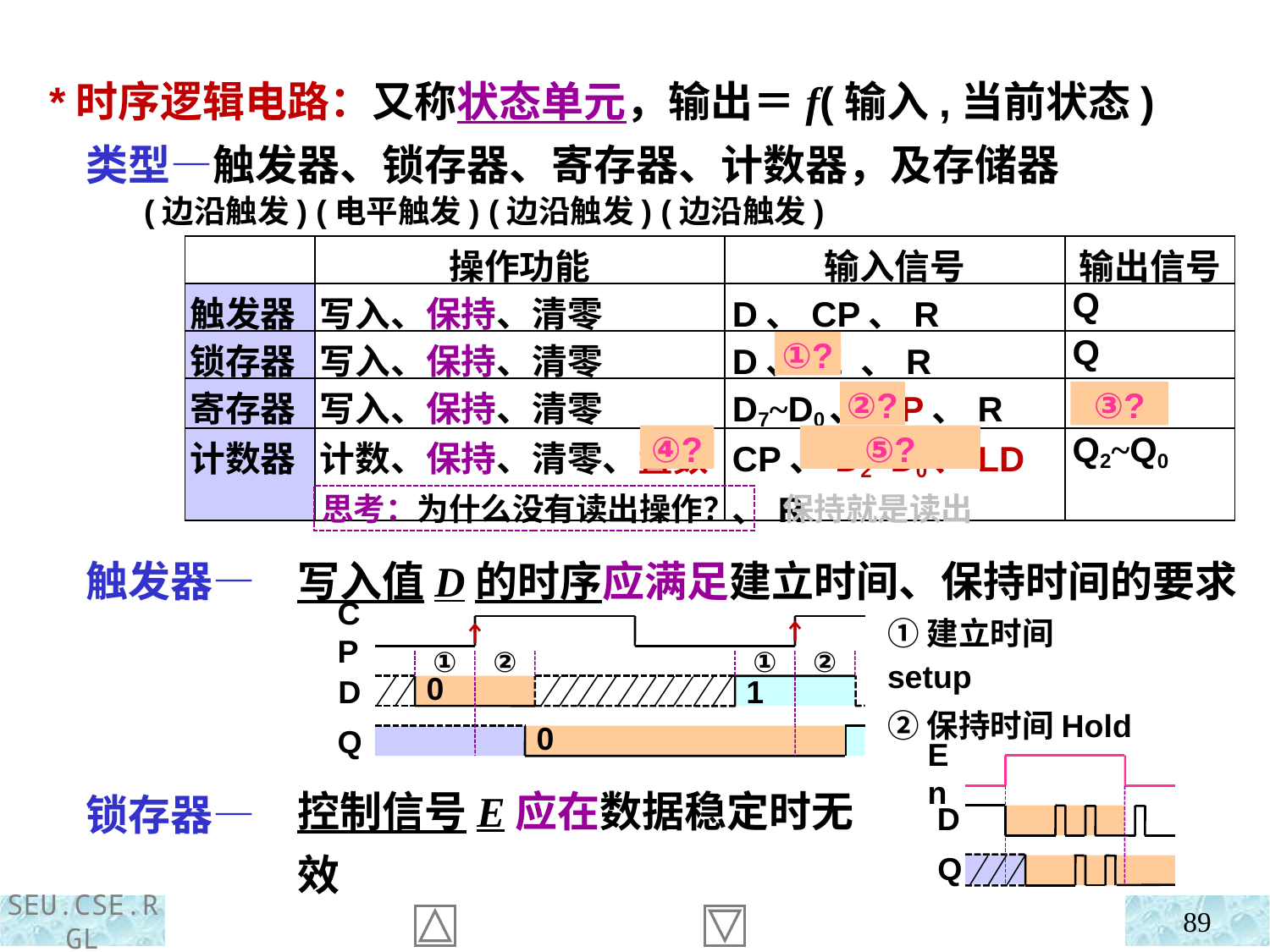

*时序逻辑电路：又称状态单元，输出＝f(输入,当前状态)
    类型—触发器、锁存器、寄存器、计数器，及存储器
            (边沿触发) (电平触发) (边沿触发) (边沿触发)
|  | 操作功能 | 输入信号 | 输出信号 |
| --- | --- | --- | --- |
| 触发器 | 写入、保持、清零 | D、CP、R | Q |
| 锁存器 | 写入、保持、清零 | D、 E 、R | Q |
| 寄存器 | 写入、保持、清零 | D7~D0、CP、R | Q7~Q0 |
| 计数器 | 计数、保持、清零、置数 | CP、D2~D0、LD、R | Q2~Q0 |
①?
②?
③?
④?
⑤?
思考：为什么没有读出操作？
保持就是读出
    触发器—

    锁存器—
写入值D的时序应满足建立时间、保持时间的要求

CP

①建立时间setup
②保持时间Hold
①
②
①
②

D

 1

 0

 0

Q

En

D

Q

控制信号E应在数据稳定时无效
89